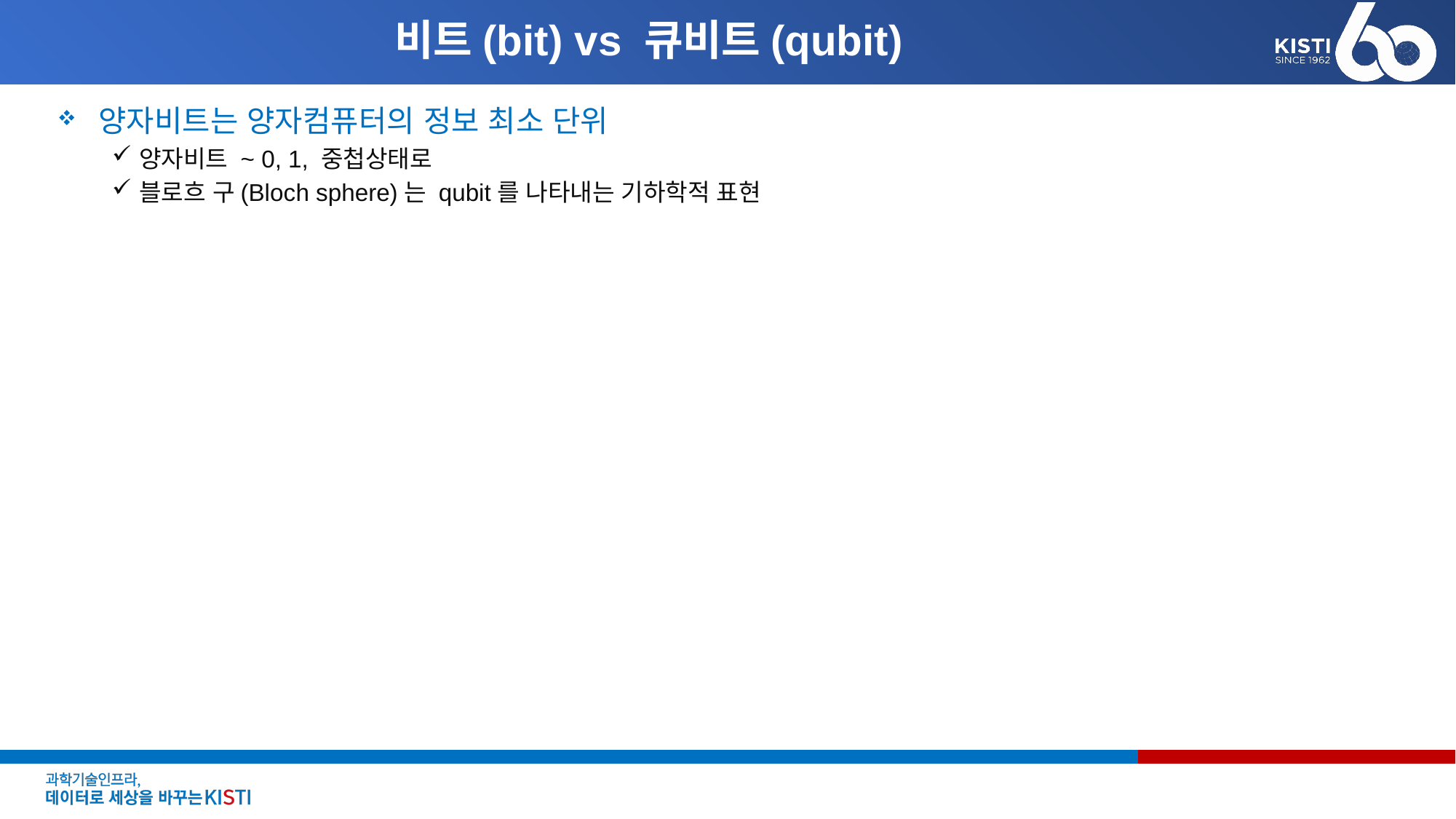

# 비트(bit) vs 큐비트(qubit)
양자비트는 양자컴퓨터의 정보 최소 단위
양자비트 ~ 0, 1, 중첩상태로
블로흐 구(Bloch sphere)는 qubit를 나타내는 기하학적 표현